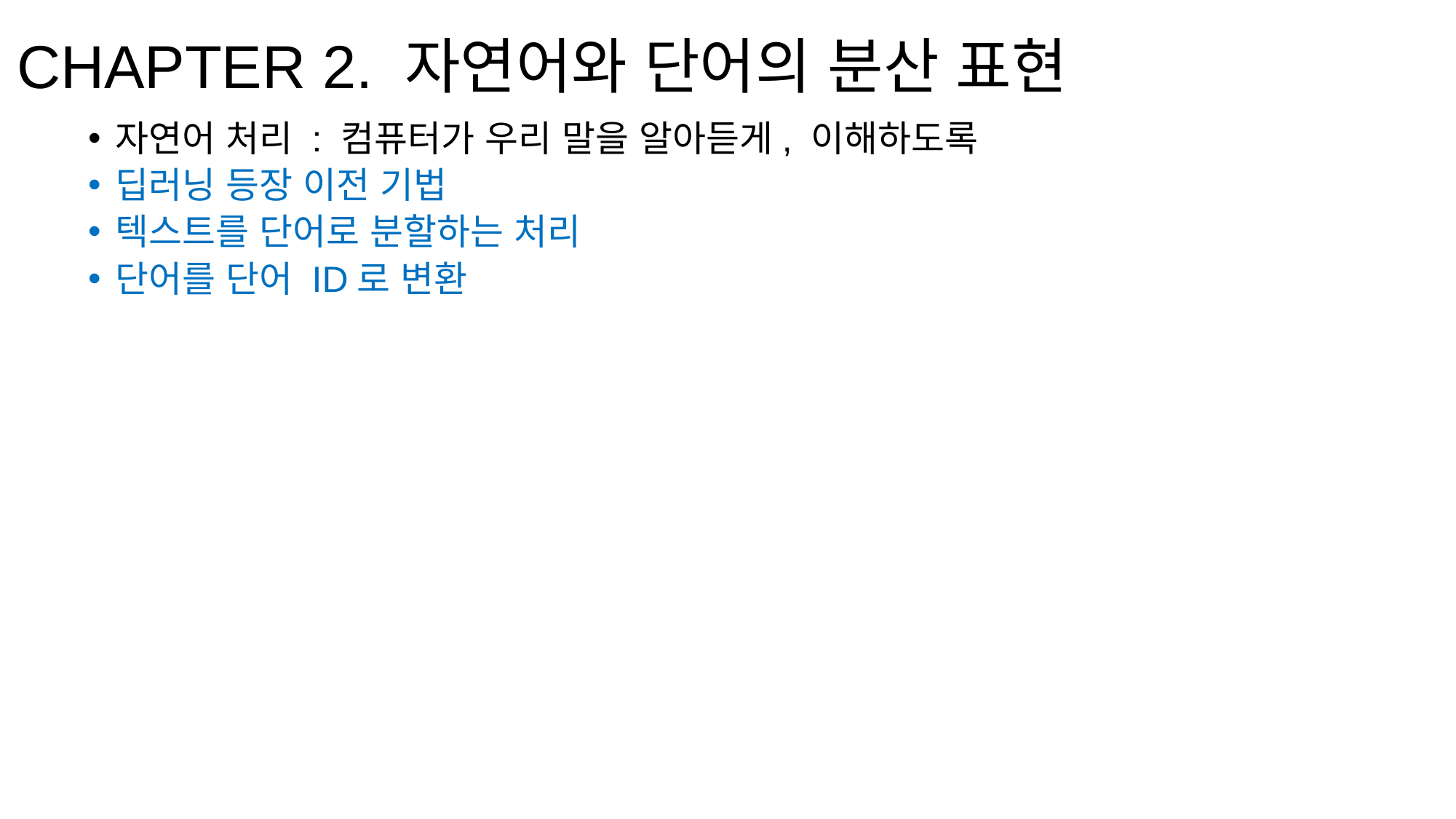

# CHAPTER 2. 자연어와 단어의 분산 표현
자연어 처리 : 컴퓨터가 우리 말을 알아듣게, 이해하도록
딥러닝 등장 이전 기법
텍스트를 단어로 분할하는 처리
단어를 단어 ID로 변환